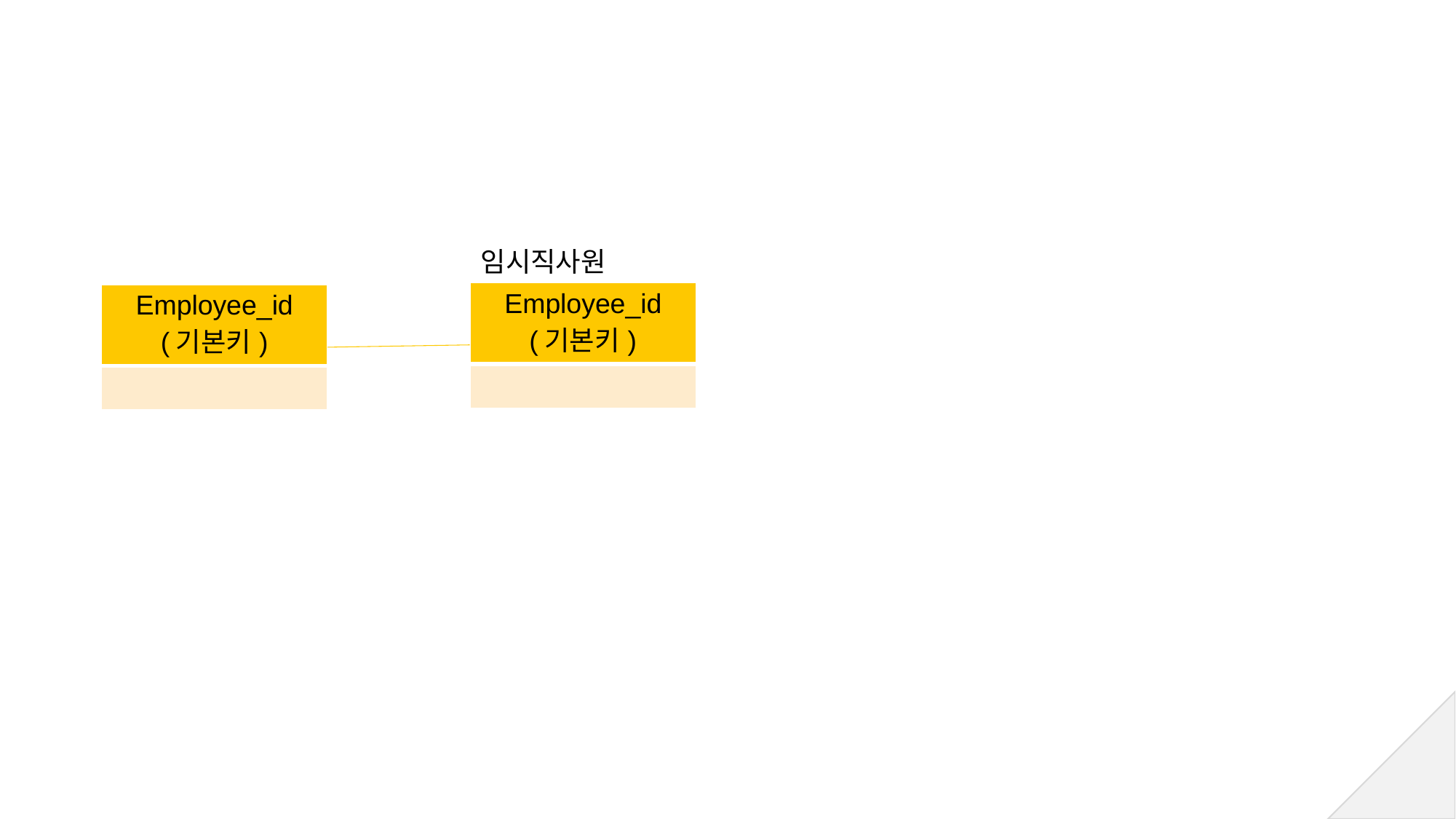

임시직사원

| Employee\_id (기본키) |
| --- |
|  |
| Employee\_id (기본키) |
| --- |
|  |